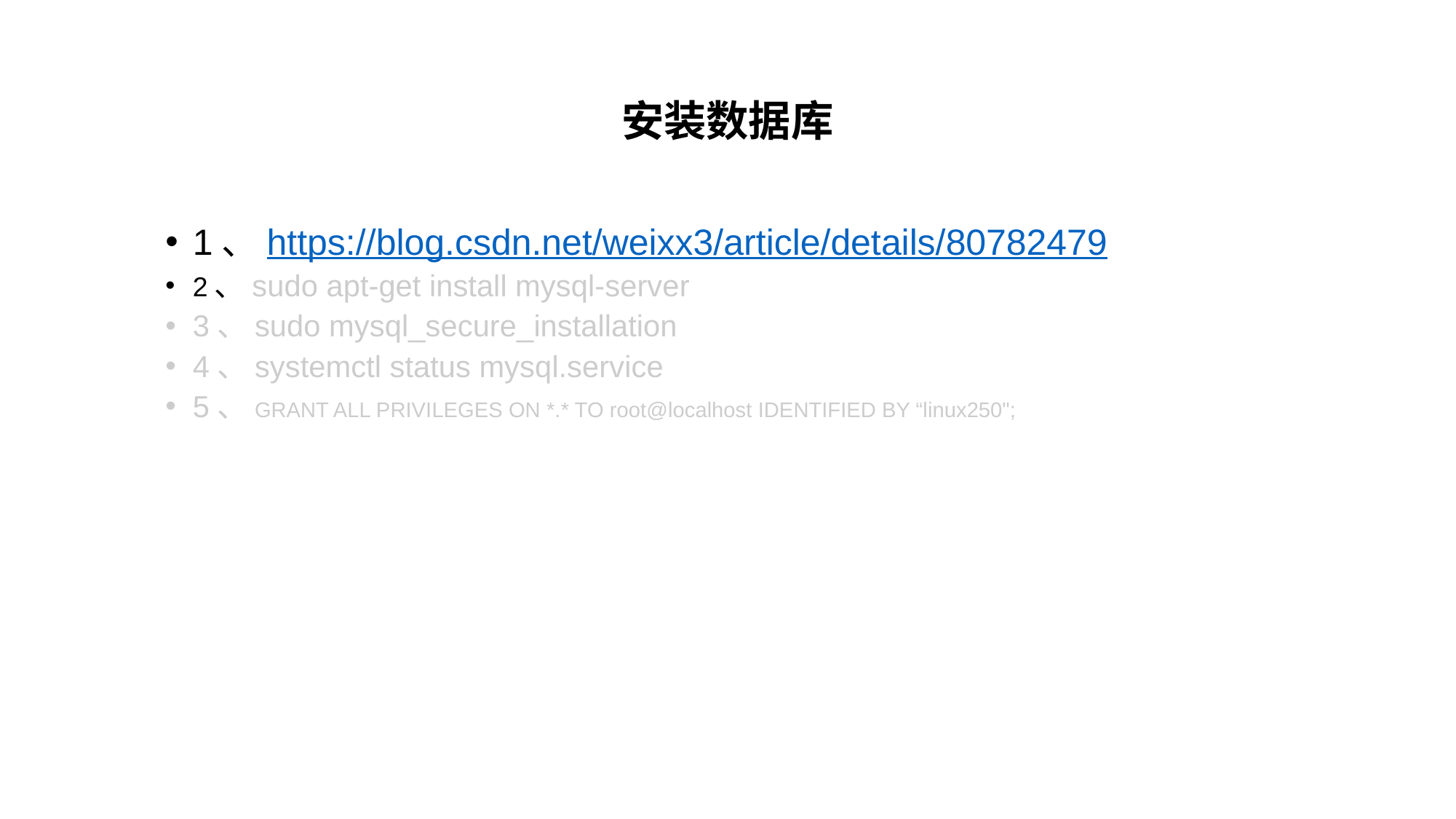

# 安装数据库
1、https://blog.csdn.net/weixx3/article/details/80782479
2、sudo apt-get install mysql-server
3、sudo mysql_secure_installation
4、systemctl status mysql.service
5、GRANT ALL PRIVILEGES ON *.* TO root@localhost IDENTIFIED BY “linux250";